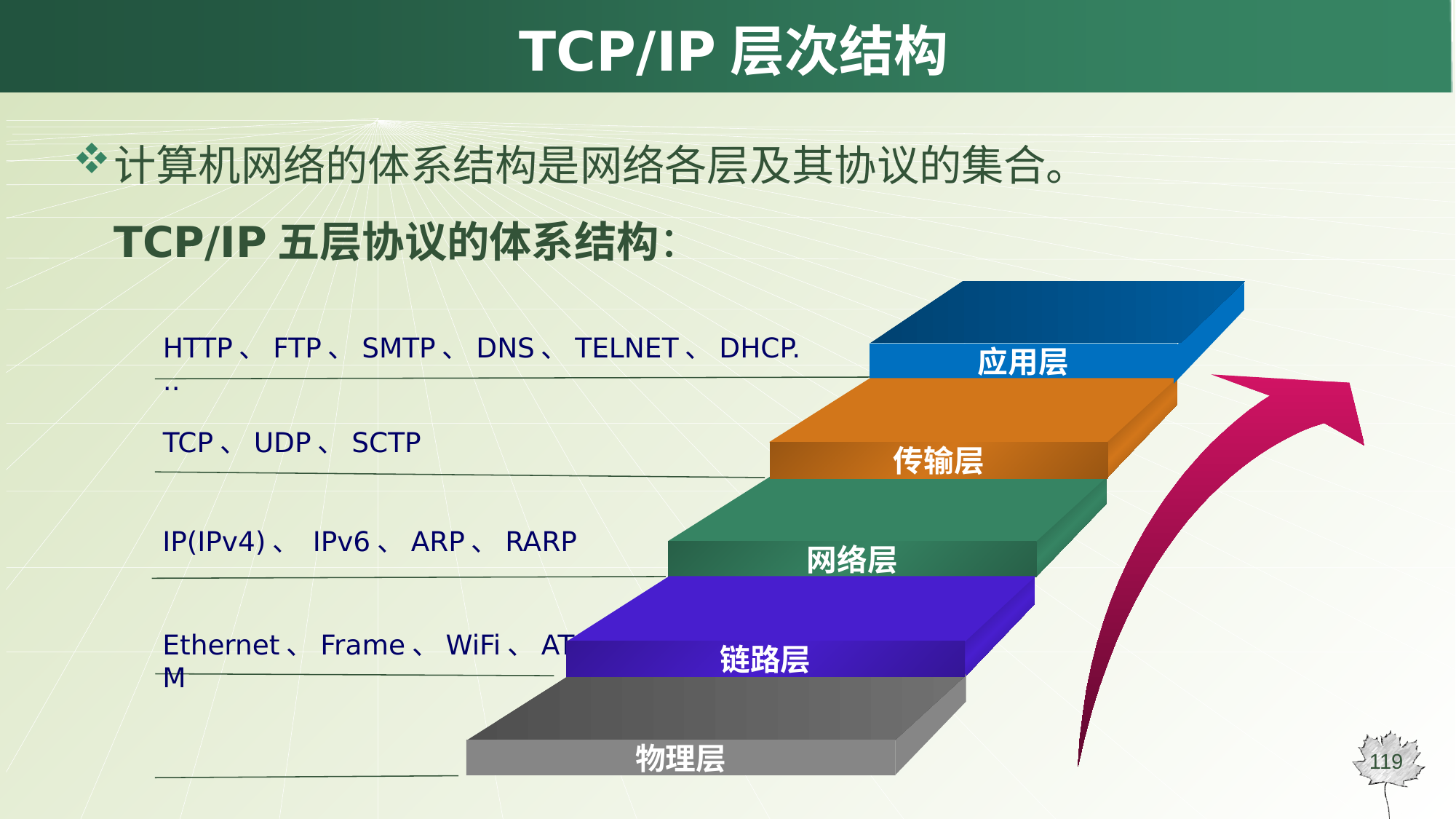

# TCP/IP层次结构
计算机网络的体系结构是网络各层及其协议的集合。TCP/IP五层协议的体系结构：

应用层

传输层

网络层

链路层

物理层
HTTP、FTP、SMTP、DNS、TELNET、DHCP...

TCP、UDP、SCTP

IP(IPv4)、 IPv6、ARP、RARP

Ethernet、Frame、WiFi、ATM

119